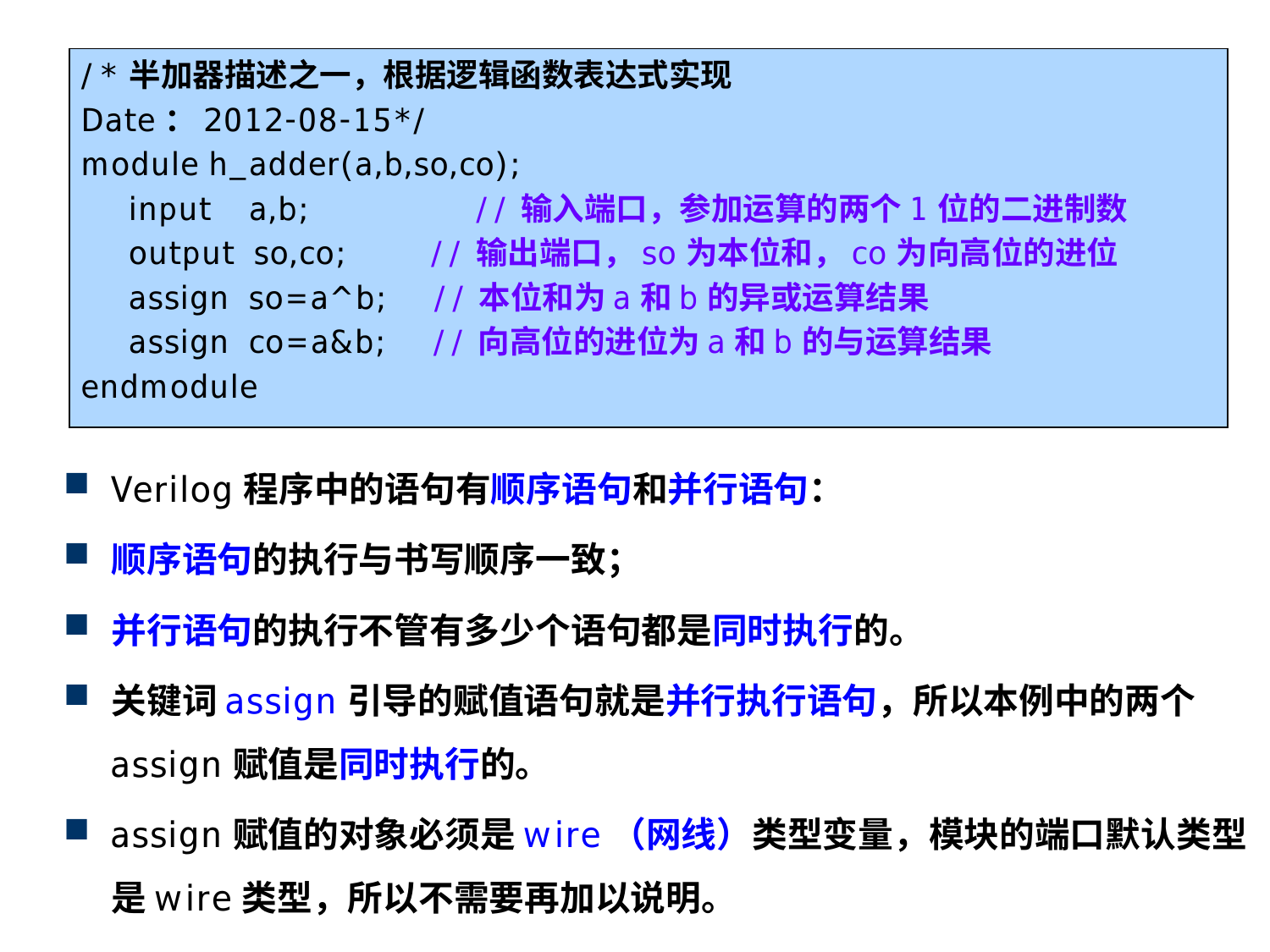

/*	半加器描述之一，根据逻辑函数表达式实现
Date：2012-08-15*/
module h_adder(a,b,so,co);
	input    a,b;	          //输入端口，参加运算的两个1位的二进制数
	output  so,co;         //输出端口，so为本位和，co为向高位的进位
	assign  so=a^b;     //本位和为a和b的异或运算结果
	assign  co=a&b;     //向高位的进位为a和b的与运算结果
endmodule
Verilog程序中的语句有顺序语句和并行语句：
顺序语句的执行与书写顺序一致；
并行语句的执行不管有多少个语句都是同时执行的。
关键词assign引导的赋值语句就是并行执行语句，所以本例中的两个assign赋值是同时执行的。
assign赋值的对象必须是wire（网线）类型变量，模块的端口默认类型是wire类型，所以不需要再加以说明。